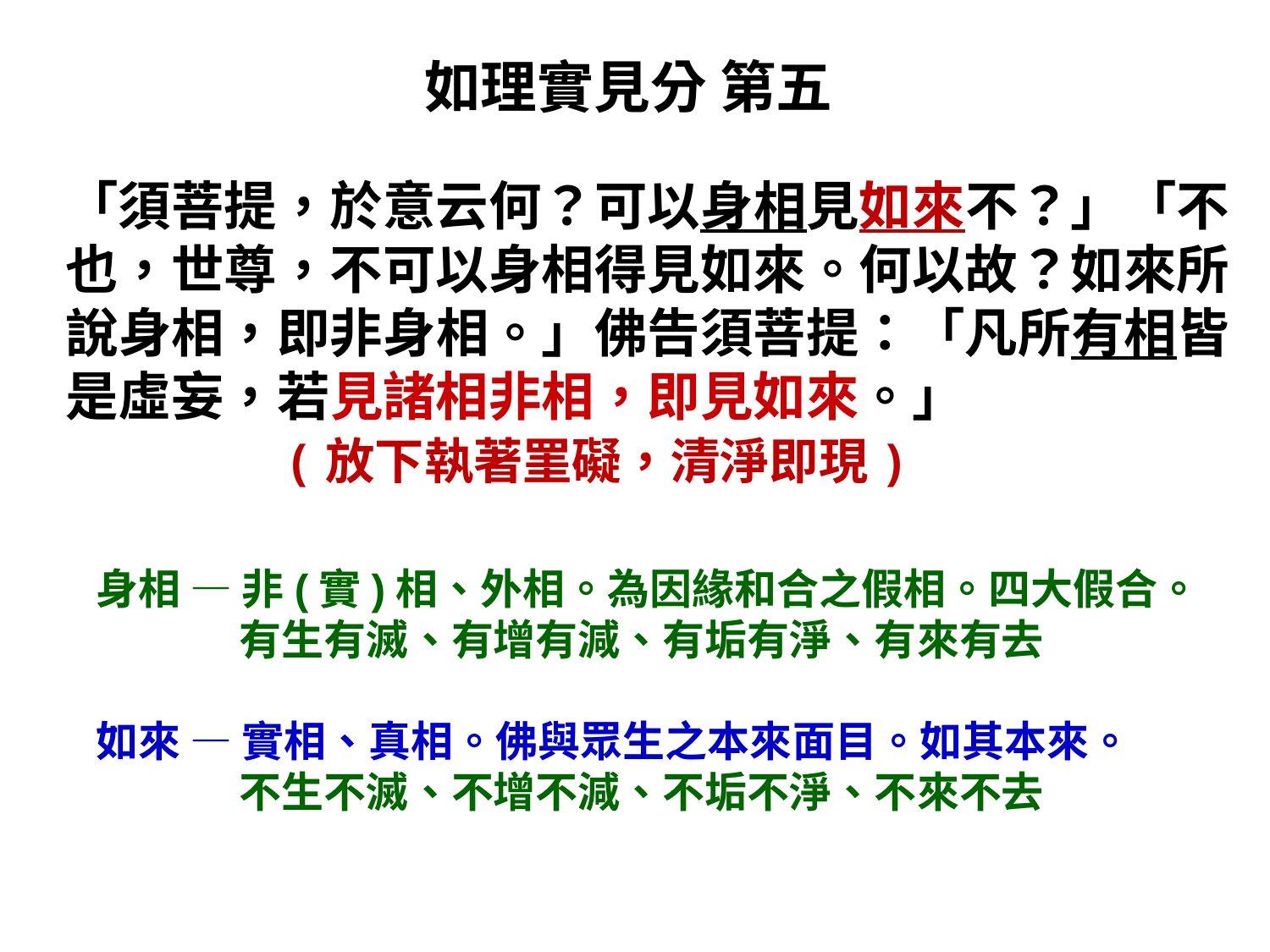

# 如理實見分 第五
「須菩提，於意云何？可以身相見如來不？」「不也，世尊，不可以身相得見如來。何以故？如來所說身相，即非身相。」佛告須菩提：「凡所有相皆是虛妄，若見諸相非相，即見如來。」
(放下執著罣礙，清淨即現)
身相 — 非(實)相、外相。為因緣和合之假相。四大假合。
              有生有滅、有增有減、有垢有淨、有來有去

如來 — 實相、真相。佛與眾生之本來面目。如其本來。
              不生不滅、不增不減、不垢不淨、不來不去